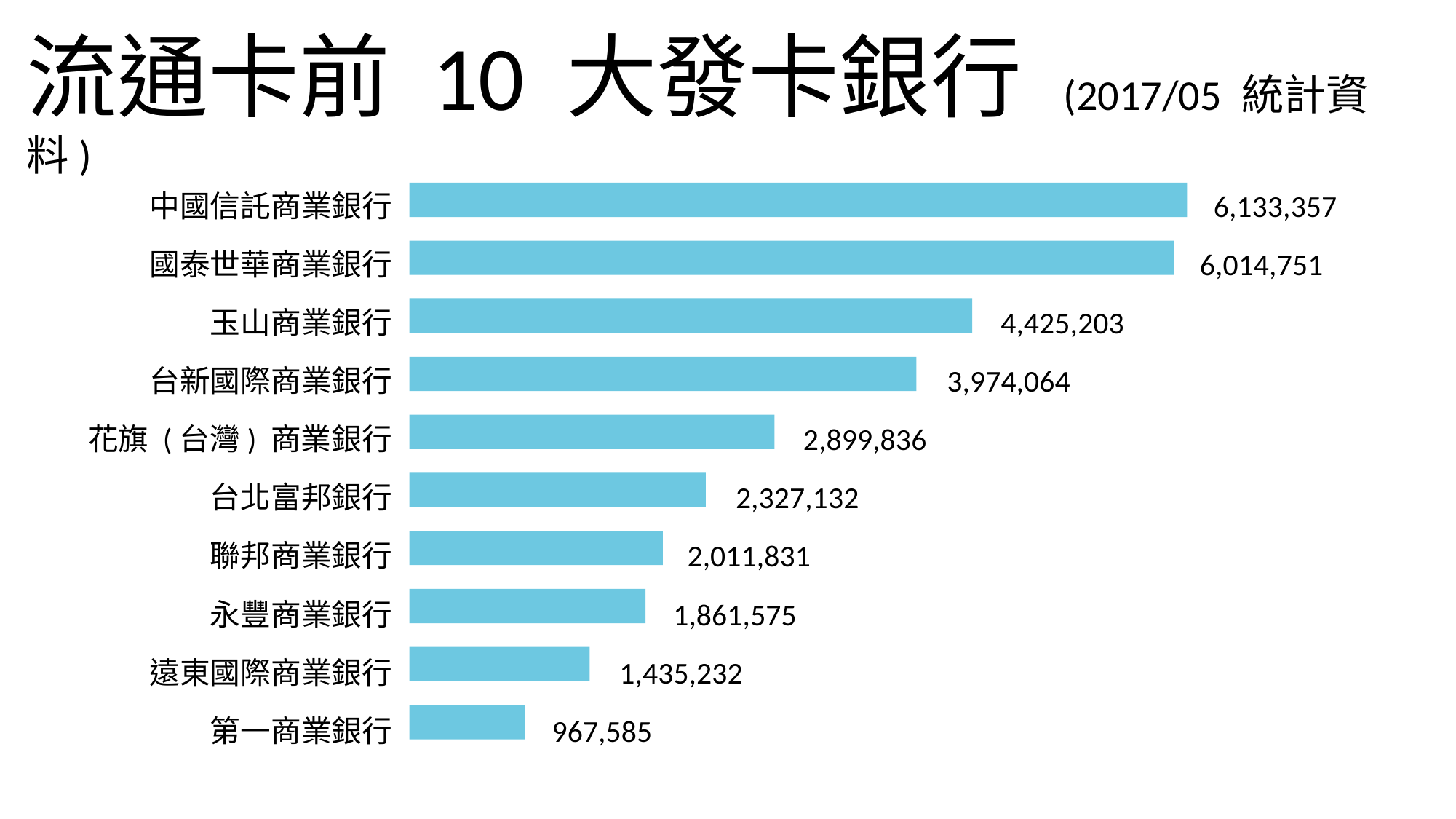

流通卡前 10 大發卡銀行 (2017/05 統計資料)
中國信託商業銀行
國泰世華商業銀行
玉山商業銀行
台新國際商業銀行
花旗 (台灣) 商業銀行
台北富邦銀行
聯邦商業銀行
永豐商業銀行
遠東國際商業銀行
第一商業銀行
						                   6,133,357
						                 6,014,751
					    4,425,203
				            3,974,064
			       2,899,836
		             2,327,132
		      2,011,831
		    1,861,575
	            1,435,232
                  967,585